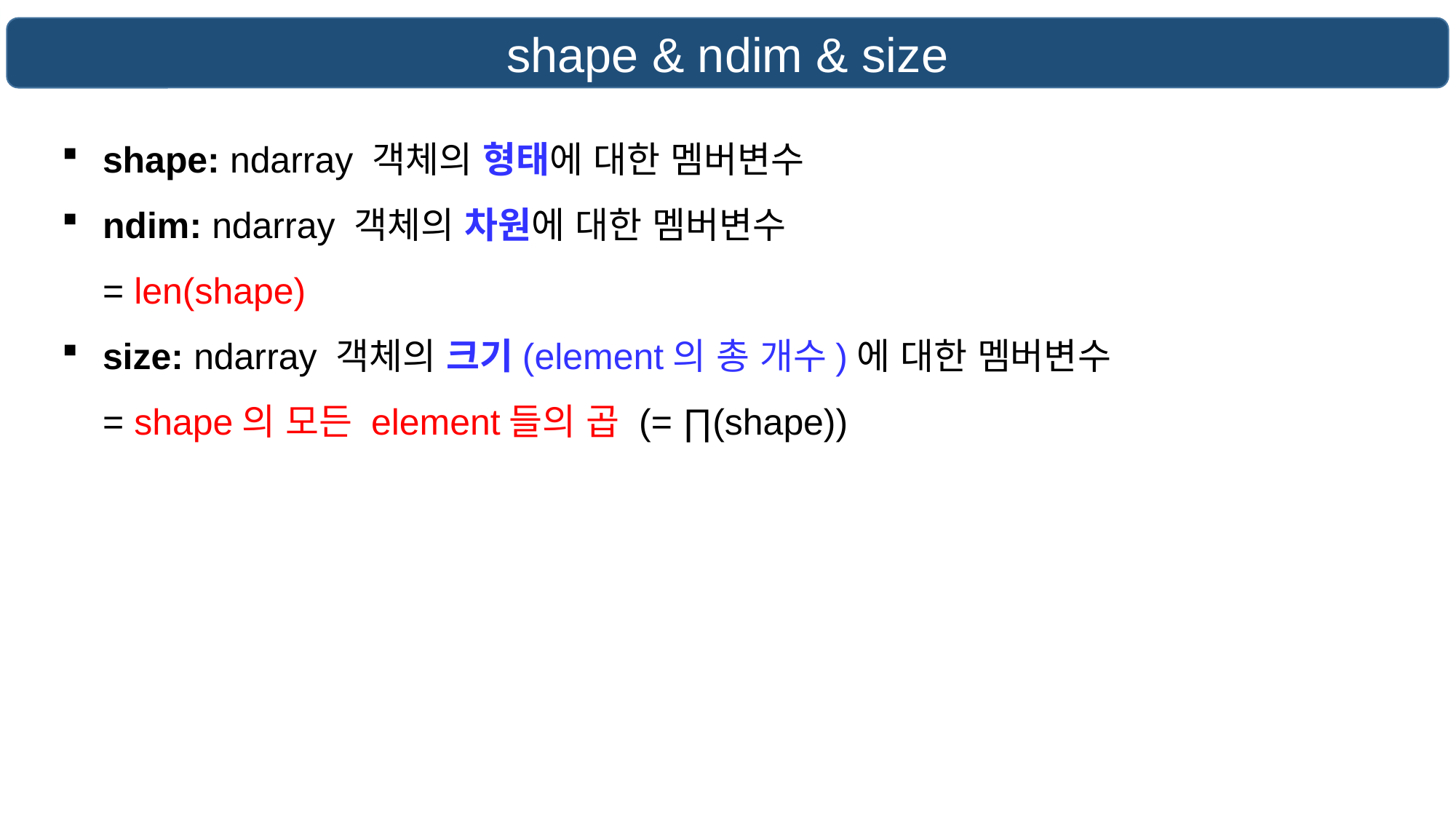

shape & ndim & size
shape: ndarray 객체의 형태에 대한 멤버변수
ndim: ndarray 객체의 차원에 대한 멤버변수
= len(shape)
size: ndarray 객체의 크기(element의 총 개수)에 대한 멤버변수
= shape의 모든 element들의 곱 (= ∏(shape))